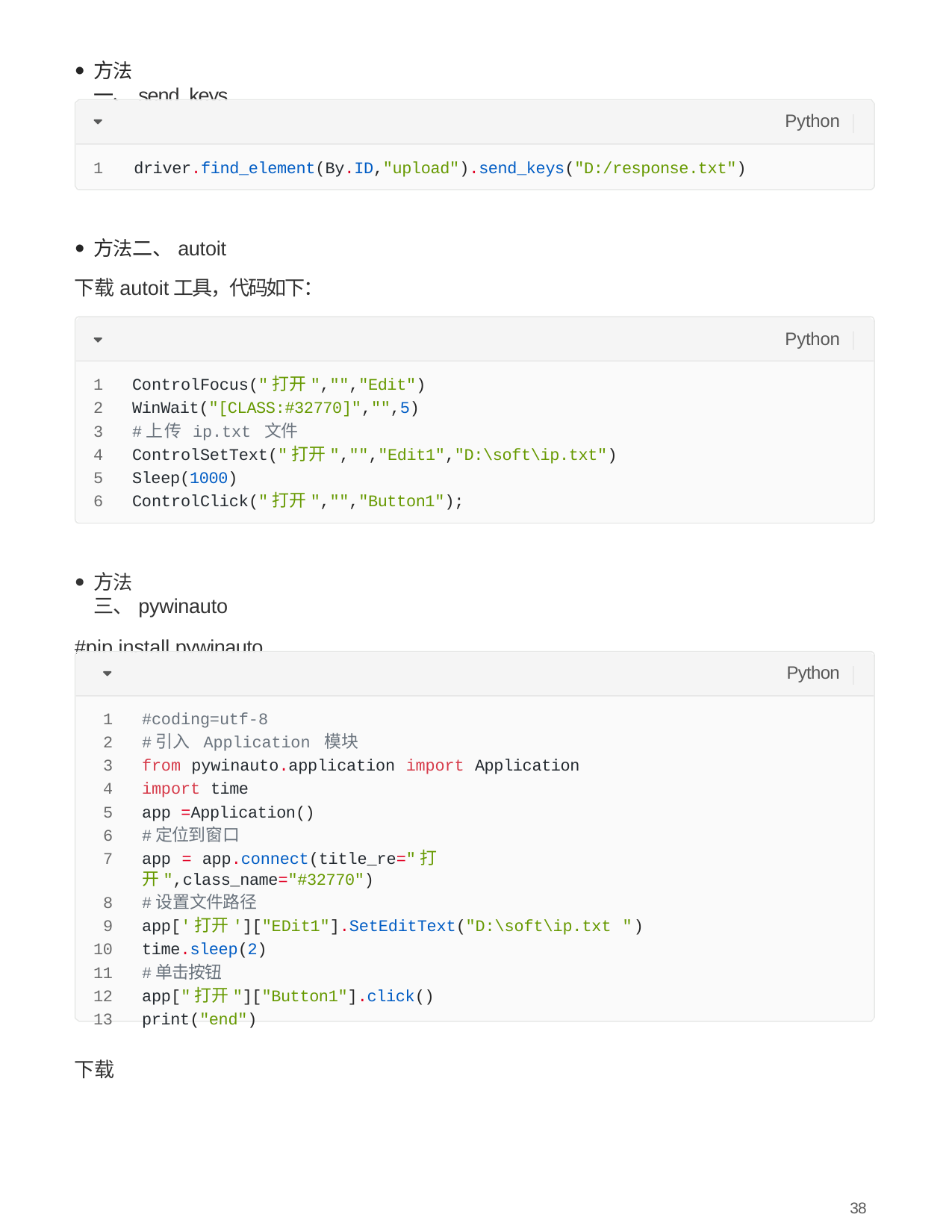

⽅法⼀、send_keys

Python

1	driver.find_element(By.ID,"upload").send_keys("D:/response.txt")

⽅法⼆、autoit
下载autoit⼯具，代码如下：
Python

ControlFocus("打开","","Edit")
WinWait("[CLASS:#32770]","",5)
#上传 ip.txt ⽂件
ControlSetText("打开","","Edit1","D:\soft\ip.txt")
Sleep(1000)
ControlClick("打开","","Button1");

⽅法三、pywinauto
#pip install pywinauto

Python

#coding=utf-8
#引⼊ Application 模块
from pywinauto.application import Application
import time
app =Application()
#定位到窗⼝
app = app.connect(title_re="打开",class_name="#32770")
#设置⽂件路径
app['打开']["EDit1"].SetEditText("D:\soft\ip.txt ")
time.sleep(2)
#单击按钮
app["打开"]["Button1"].click()
print("end")

下载
38